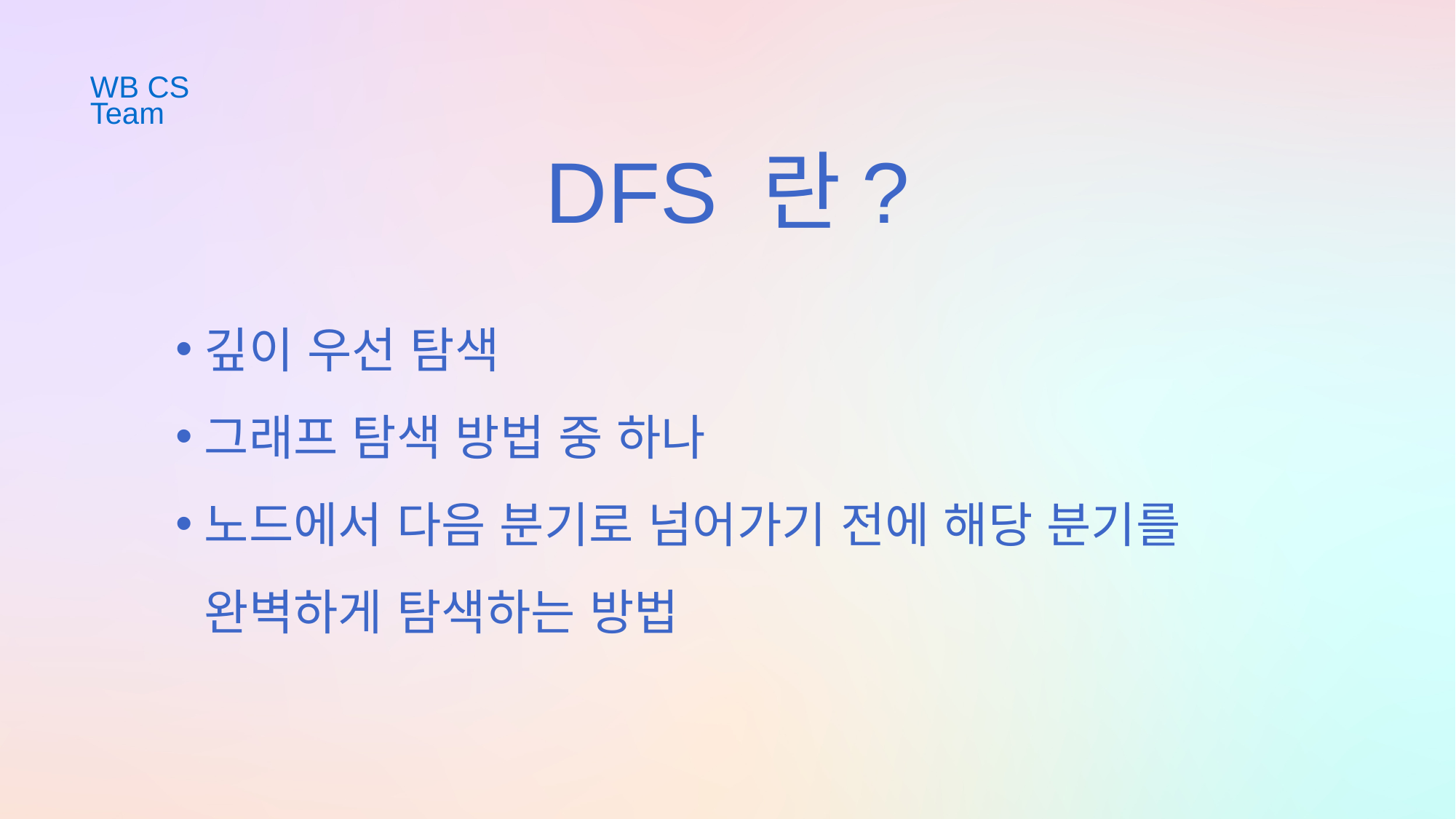

WB CS Team
DFS 란?
깊이 우선 탐색
그래프 탐색 방법 중 하나
노드에서 다음 분기로 넘어가기 전에 해당 분기를 완벽하게 탐색하는 방법